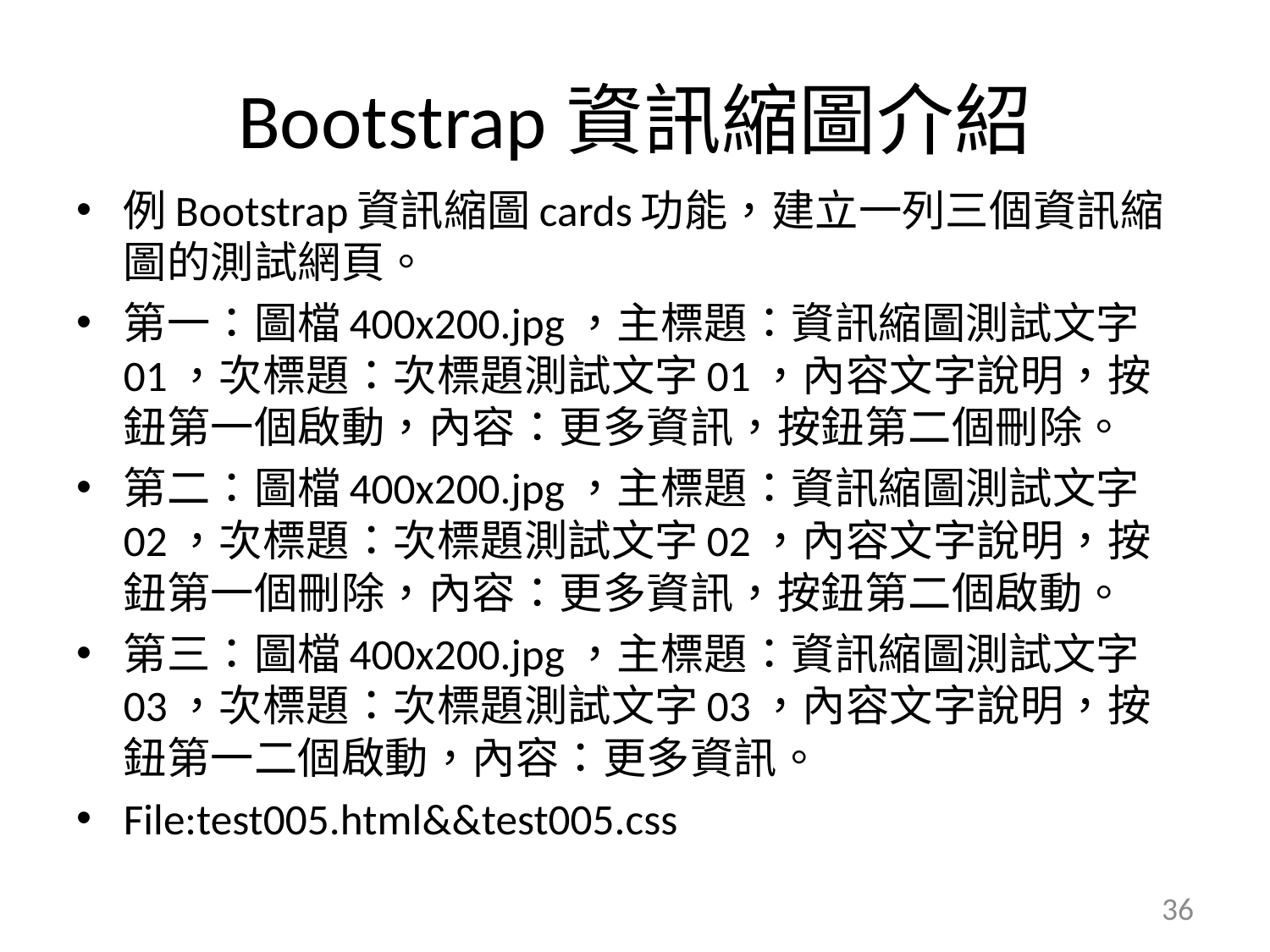

# Bootstrap資訊縮圖介紹
例Bootstrap資訊縮圖cards功能，建立一列三個資訊縮圖的測試網頁。
第一：圖檔400x200.jpg，主標題：資訊縮圖測試文字01，次標題：次標題測試文字01，內容文字說明，按鈕第一個啟動，內容：更多資訊，按鈕第二個刪除。
第二：圖檔400x200.jpg，主標題：資訊縮圖測試文字02，次標題：次標題測試文字02，內容文字說明，按鈕第一個刪除，內容：更多資訊，按鈕第二個啟動。
第三：圖檔400x200.jpg，主標題：資訊縮圖測試文字03，次標題：次標題測試文字03，內容文字說明，按鈕第一二個啟動，內容：更多資訊。
File:test005.html&&test005.css
36